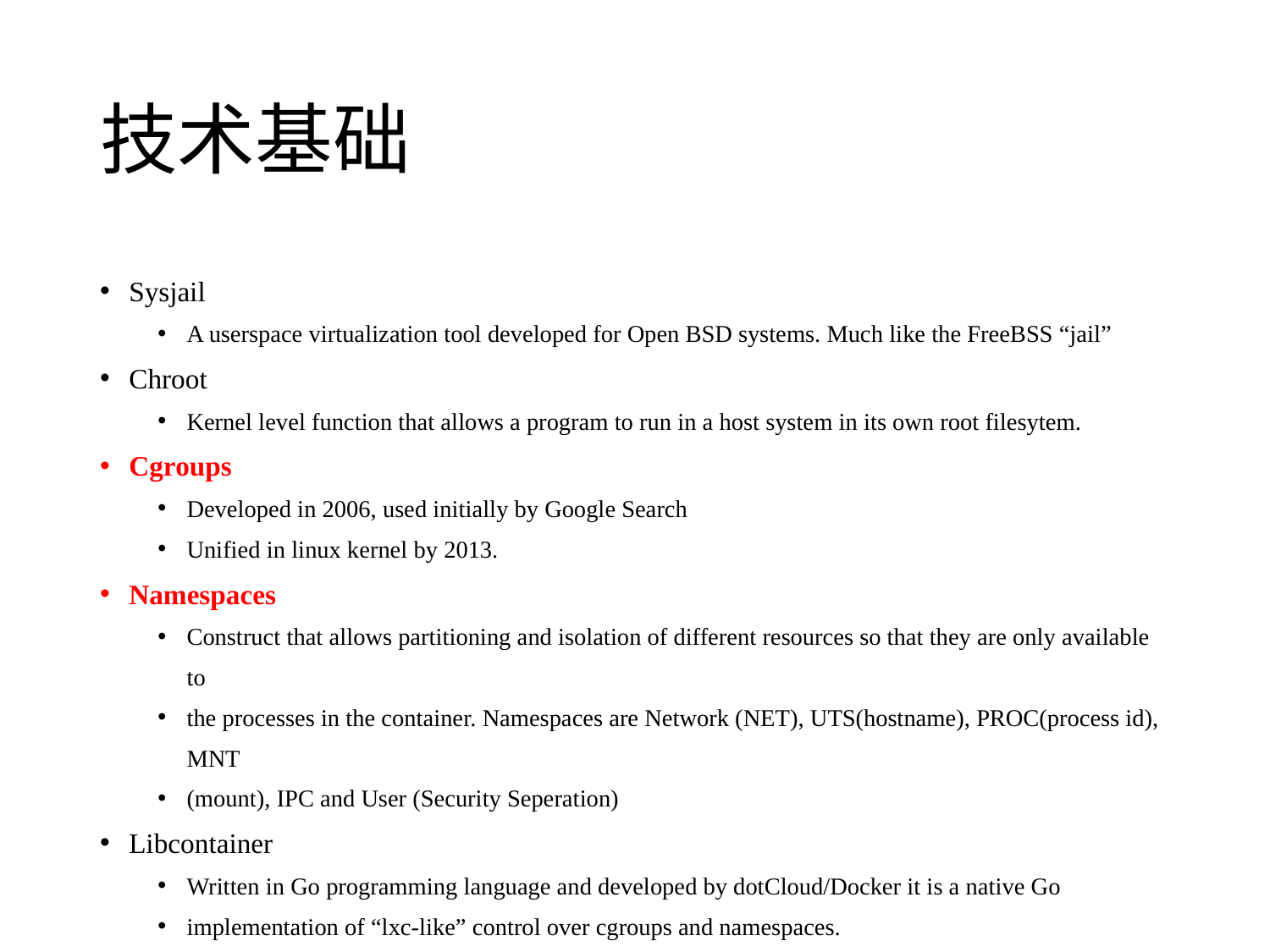

# 技术基础
Sysjail
A userspace virtualization tool developed for Open BSD systems. Much like the FreeBSS “jail”
Chroot
Kernel level function that allows a program to run in a host system in its own root filesytem.
Cgroups
Developed in 2006, used initially by Google Search
Unified in linux kernel by 2013.
Namespaces
Construct that allows partitioning and isolation of different resources so that they are only available to
the processes in the container. Namespaces are Network (NET), UTS(hostname), PROC(process id), MNT
(mount), IPC and User (Security Seperation)
Libcontainer
Written in Go programming language and developed by dotCloud/Docker it is a native Go
implementation of “lxc-like” control over cgroups and namespaces.